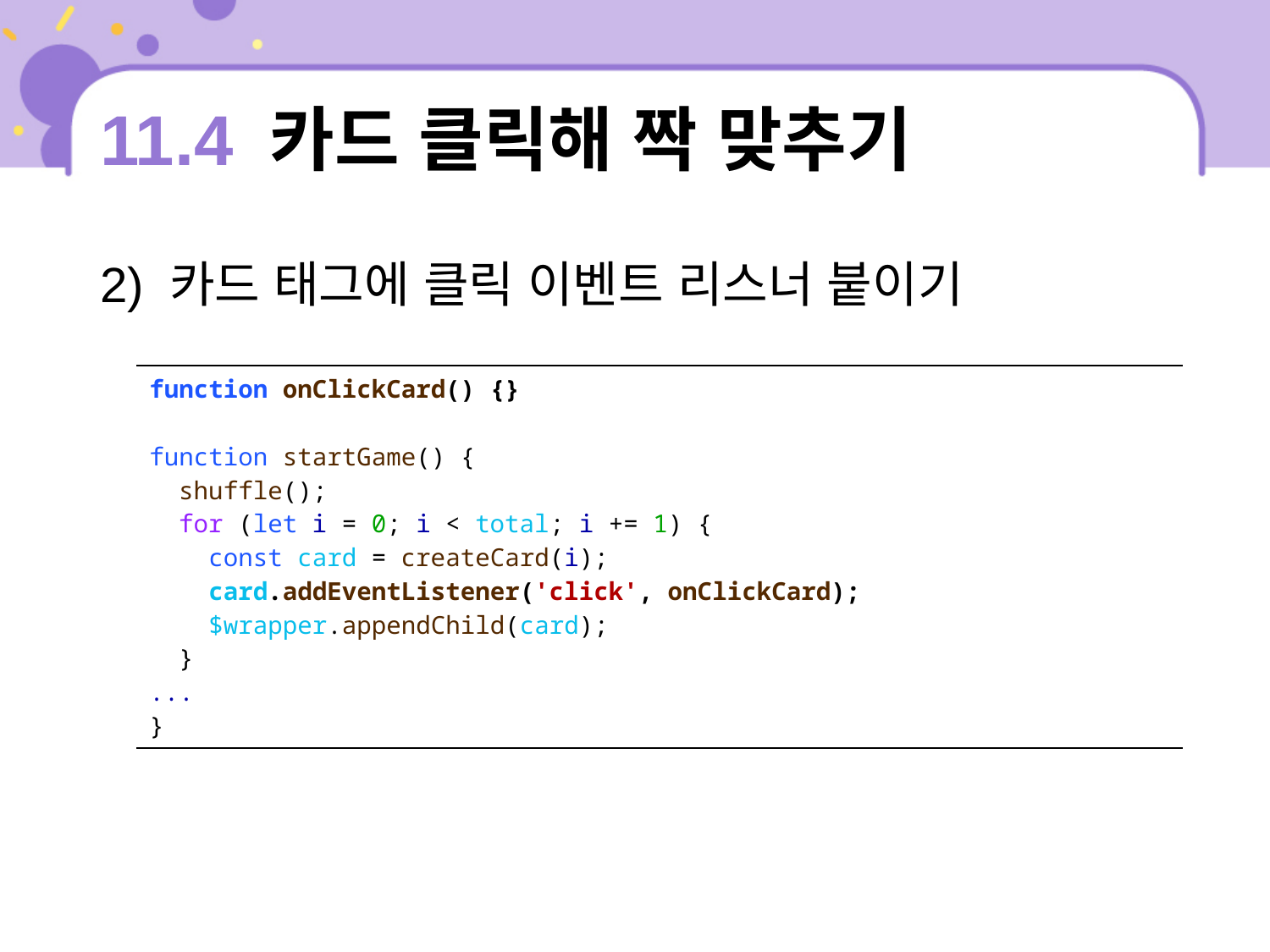

# 11.4 카드 클릭해 짝 맞추기
2) 카드 태그에 클릭 이벤트 리스너 붙이기
| function onClickCard() {} function startGame() { shuffle(); for (let i = 0; i < total; i += 1) { const card = createCard(i); card.addEventListener('click', onClickCard); $wrapper.appendChild(card); } ... } |
| --- |